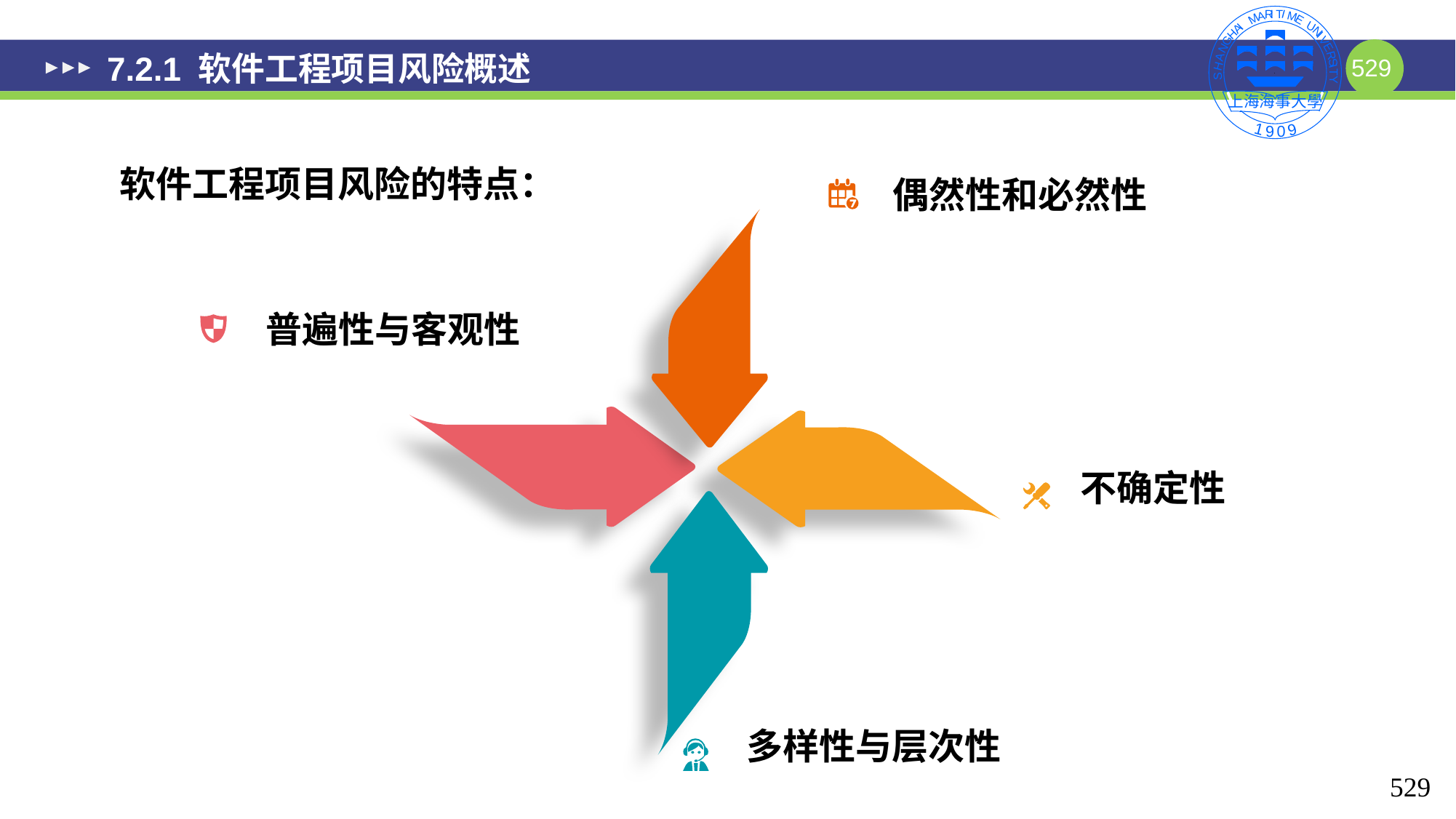

# 7.2.1 软件工程项目风险概述
软件工程项目风险的特点：
偶然性和必然性

普遍性与客观性

不确定性

多样性与层次性

529
529